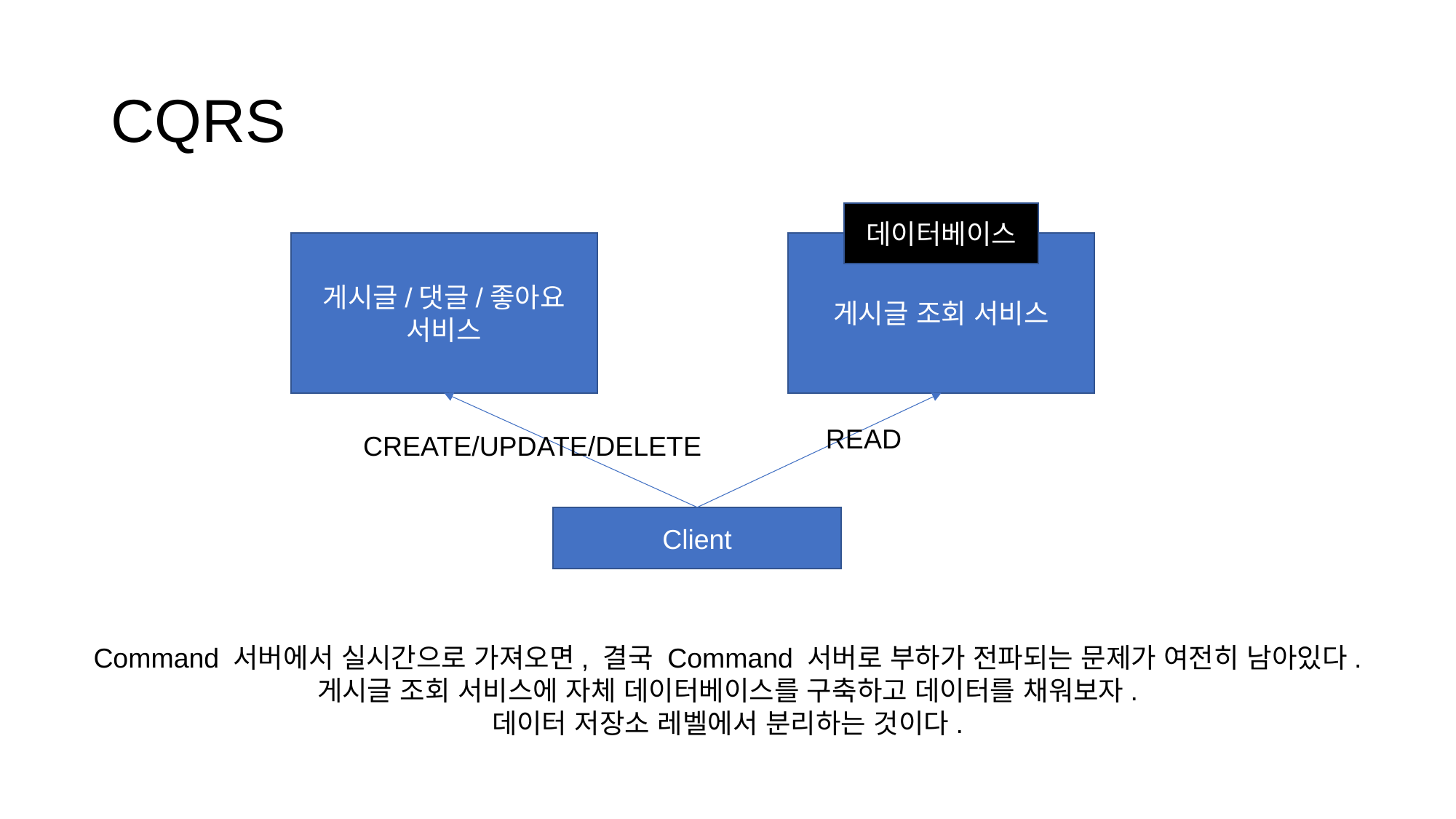

# CQRS
데이터베이스
게시글/댓글/좋아요
서비스
게시글 조회 서비스
READ
CREATE/UPDATE/DELETE
Client
Command 서버에서 실시간으로 가져오면, 결국 Command 서버로 부하가 전파되는 문제가 여전히 남아있다.
게시글 조회 서비스에 자체 데이터베이스를 구축하고 데이터를 채워보자.
데이터 저장소 레벨에서 분리하는 것이다.